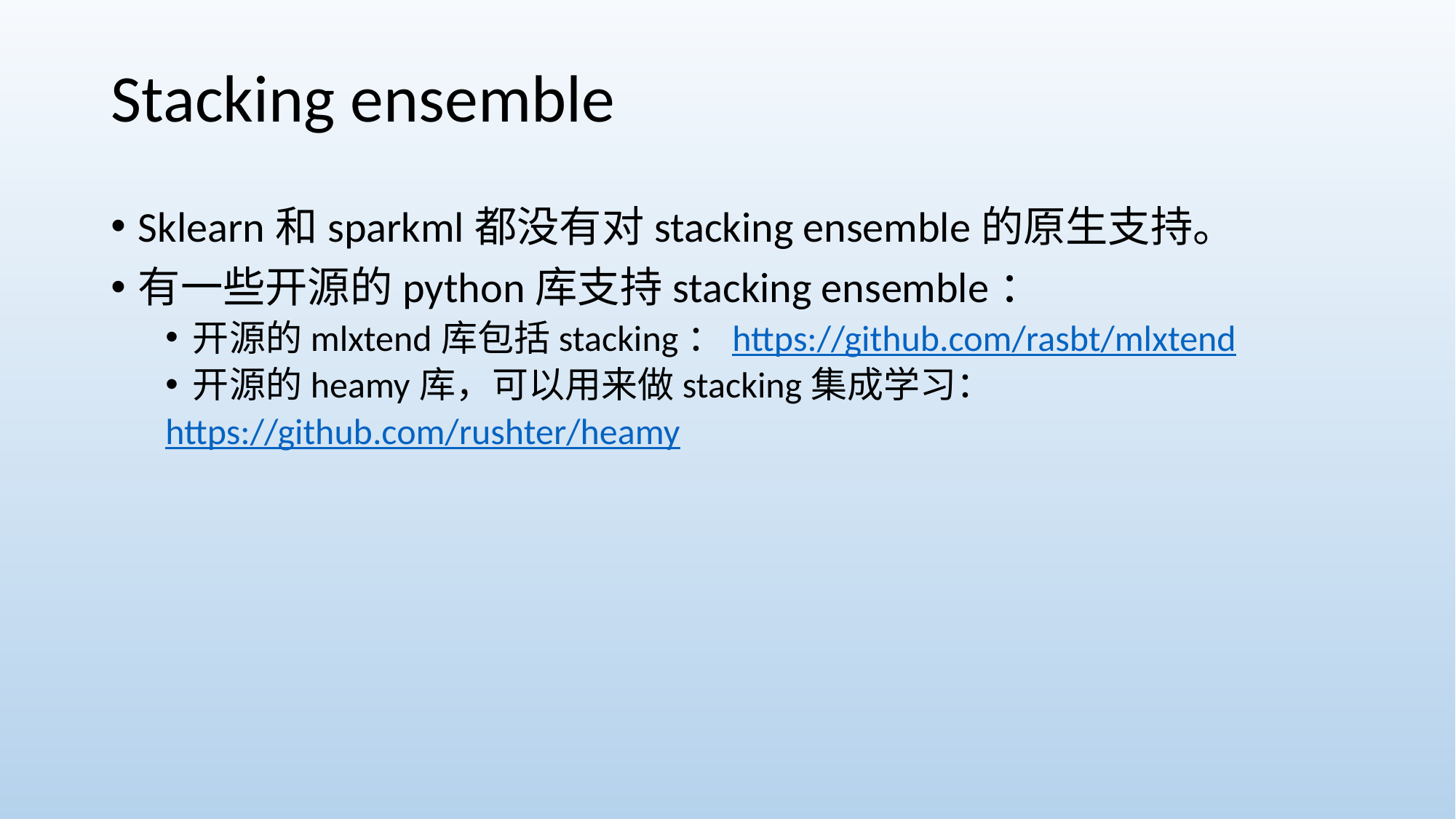

# Stacking ensemble
Sklearn和sparkml都没有对stacking ensemble的原生支持。
有一些开源的python库支持stacking ensemble：
开源的mlxtend库包括stacking：https://github.com/rasbt/mlxtend
开源的heamy库，可以用来做stacking集成学习：
https://github.com/rushter/heamy